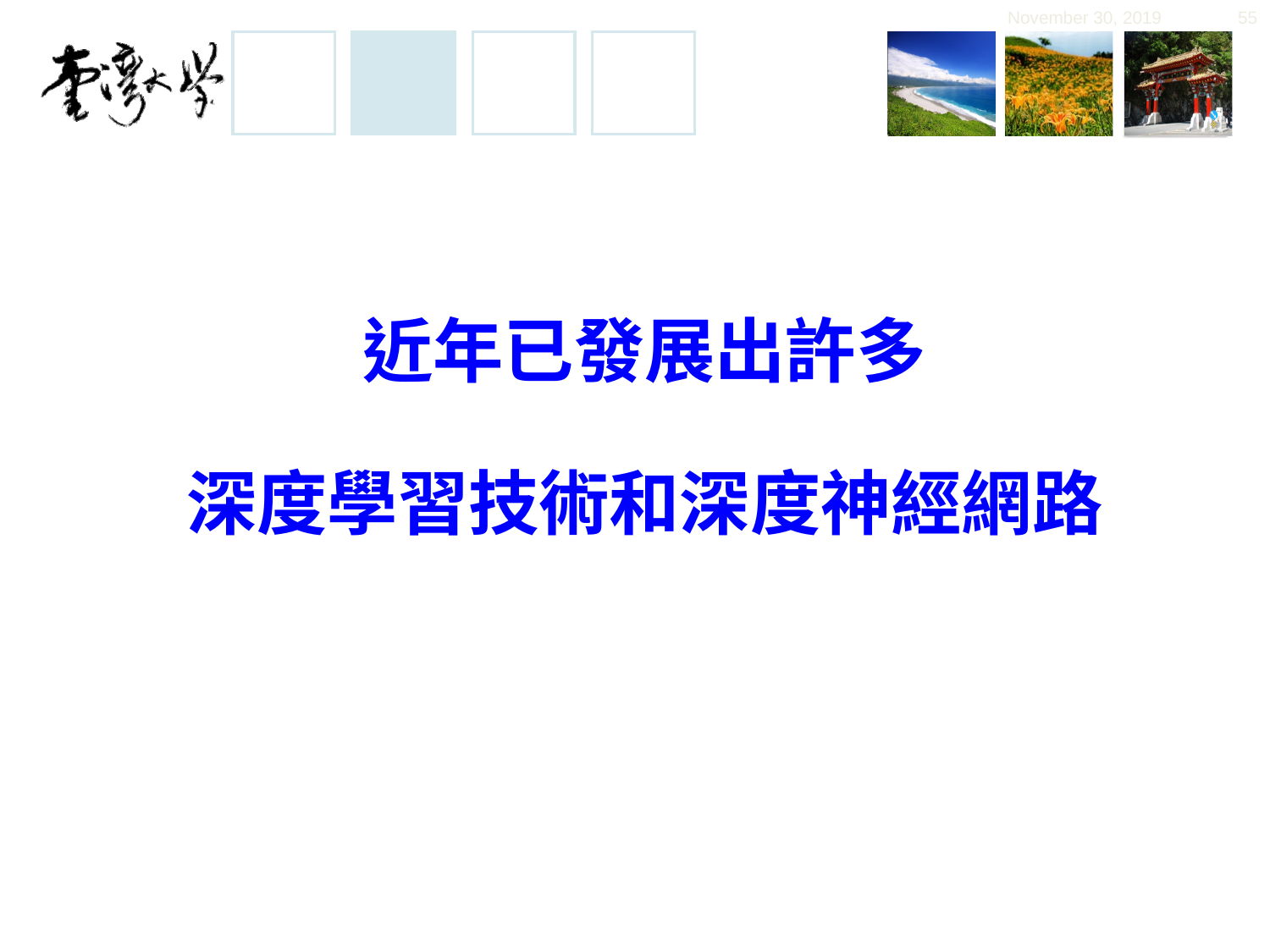

November 30, 2019
55
# 近年已發展出許多 深度學習技術和深度神經網路